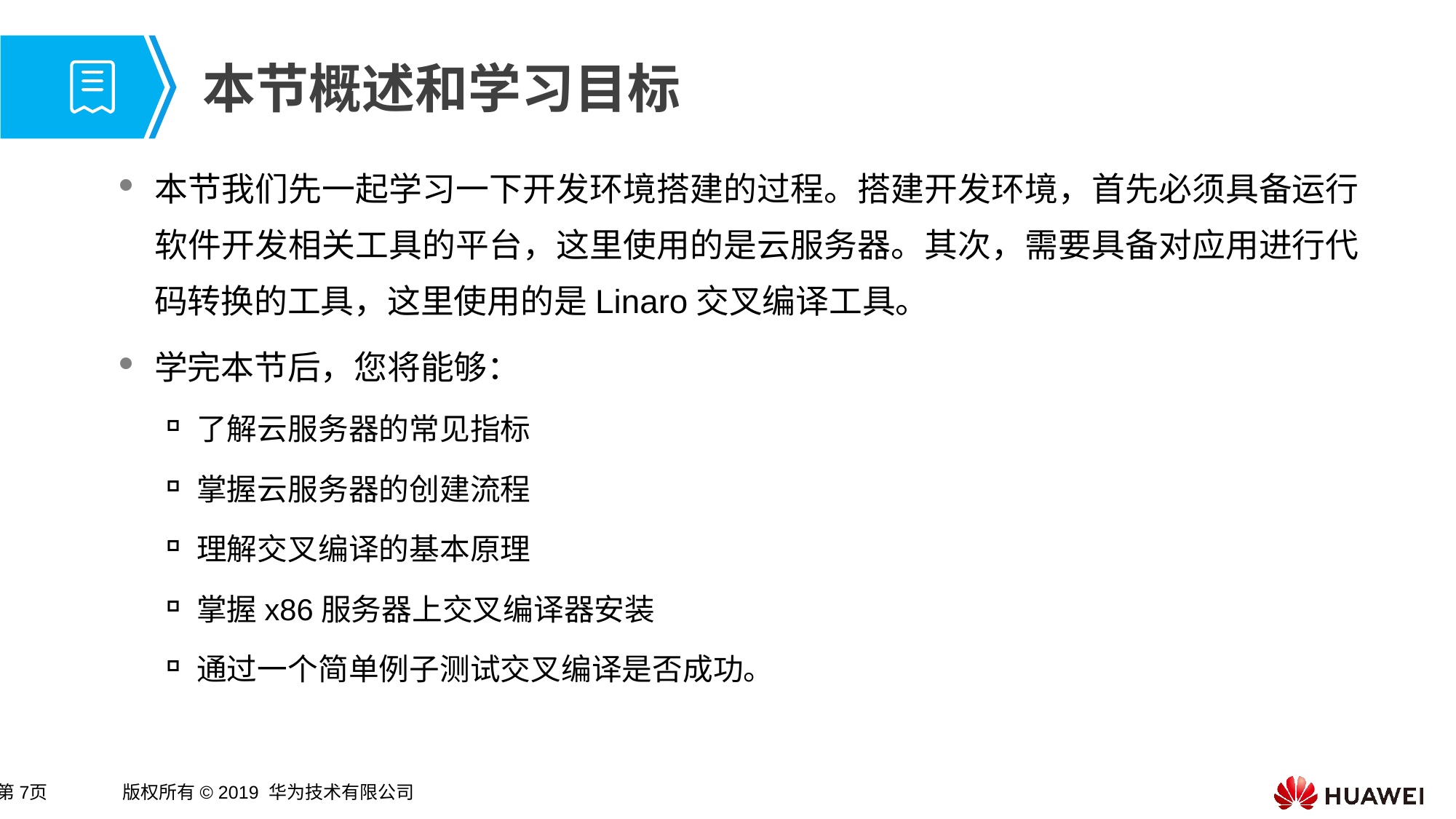

本节我们先一起学习一下开发环境搭建的过程。搭建开发环境，首先必须具备运行软件开发相关工具的平台，这里使用的是云服务器。其次，需要具备对应用进行代码转换的工具，这里使用的是Linaro交叉编译工具。
学完本节后，您将能够：
了解云服务器的常见指标
掌握云服务器的创建流程
理解交叉编译的基本原理
掌握x86服务器上交叉编译器安装
通过一个简单例子测试交叉编译是否成功。